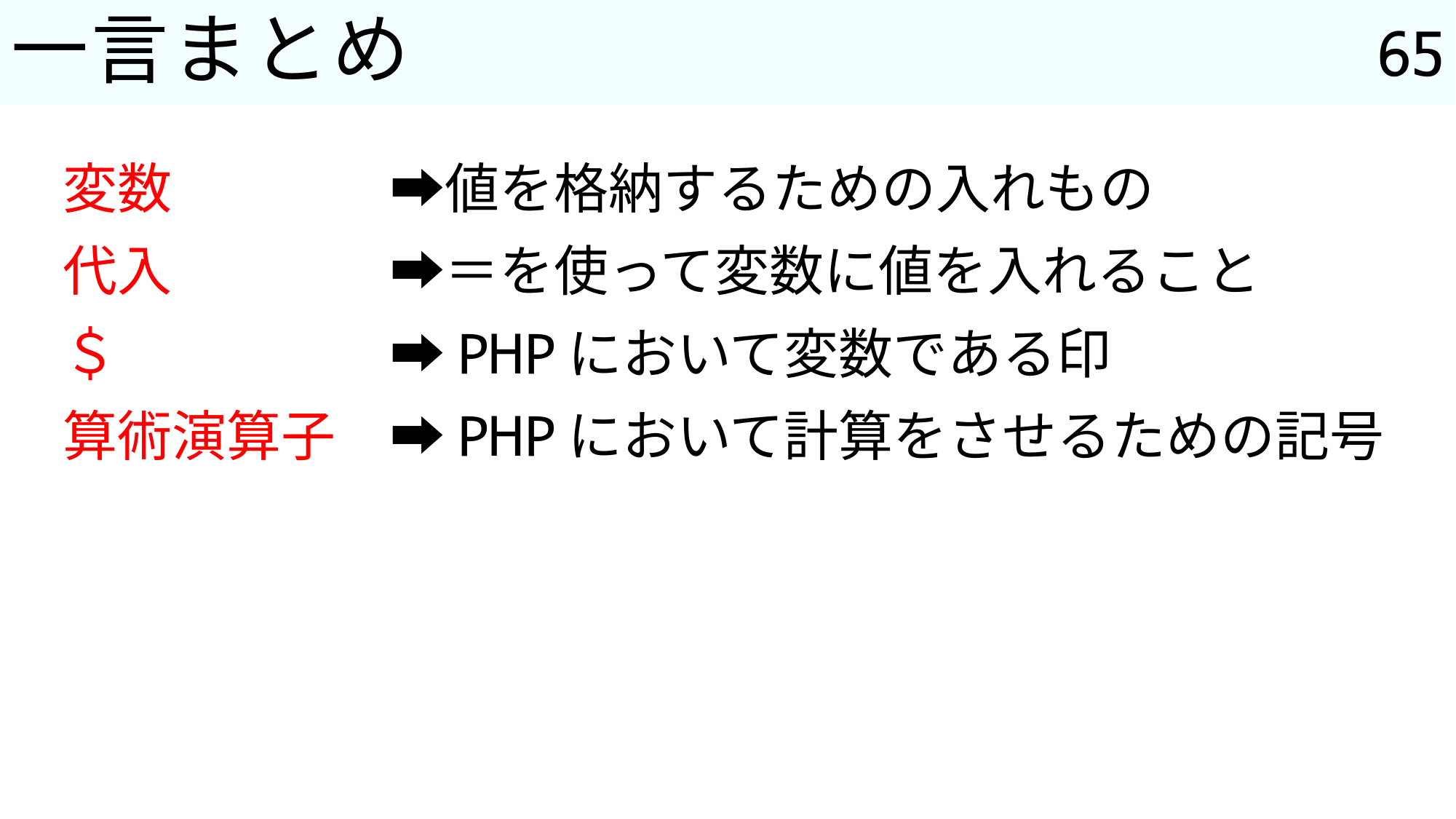

65
# 一言まとめ
変数		➡値を格納するための入れもの
代入		➡＝を使って変数に値を入れること
＄			➡PHPにおいて変数である印
算術演算子	➡PHPにおいて計算をさせるための記号